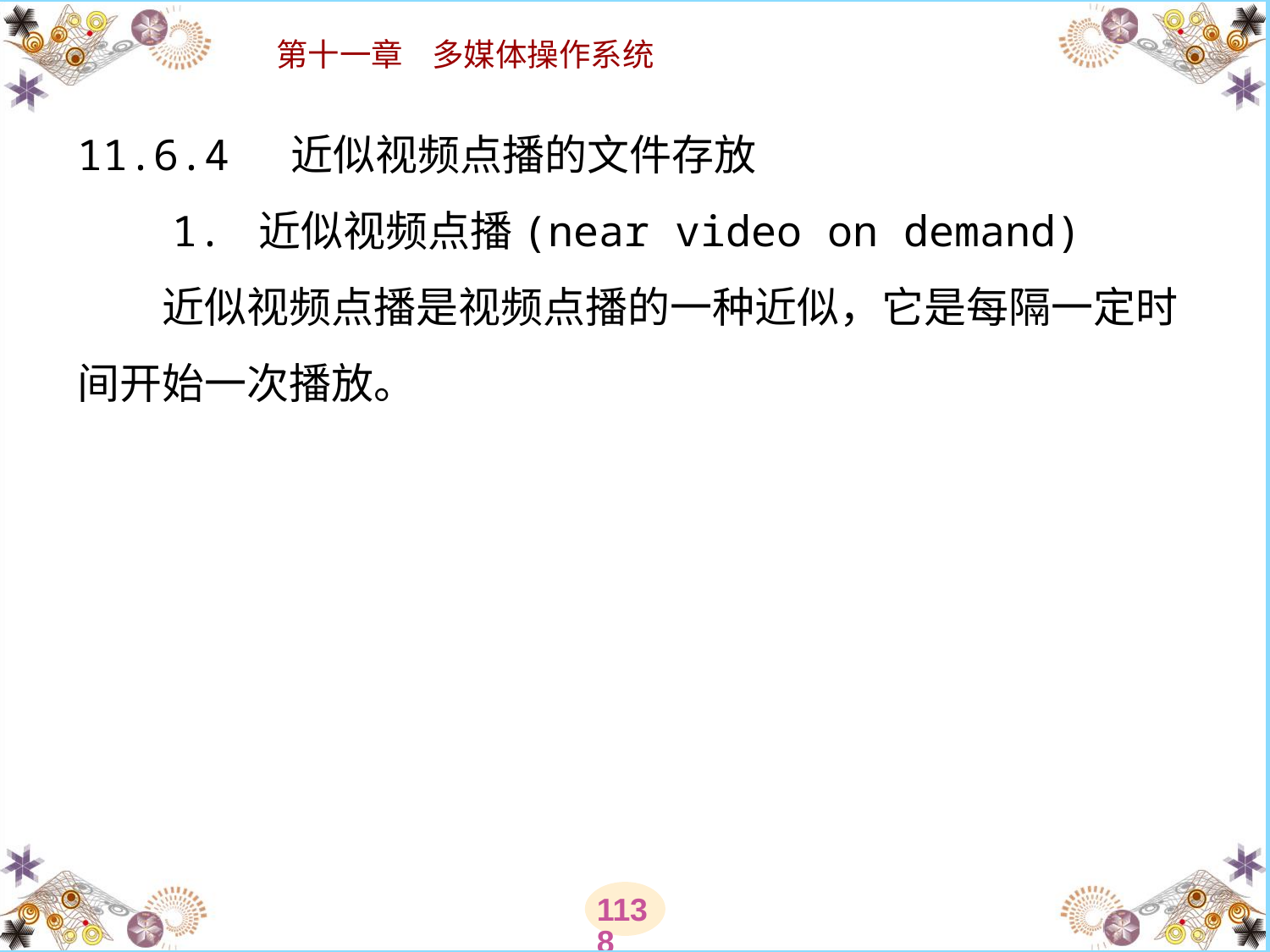

# 11.6.4  近似视频点播的文件存放 　　1. 近似视频点播(near video on demand) 　　近似视频点播是视频点播的一种近似，它是每隔一定时间开始一次播放。